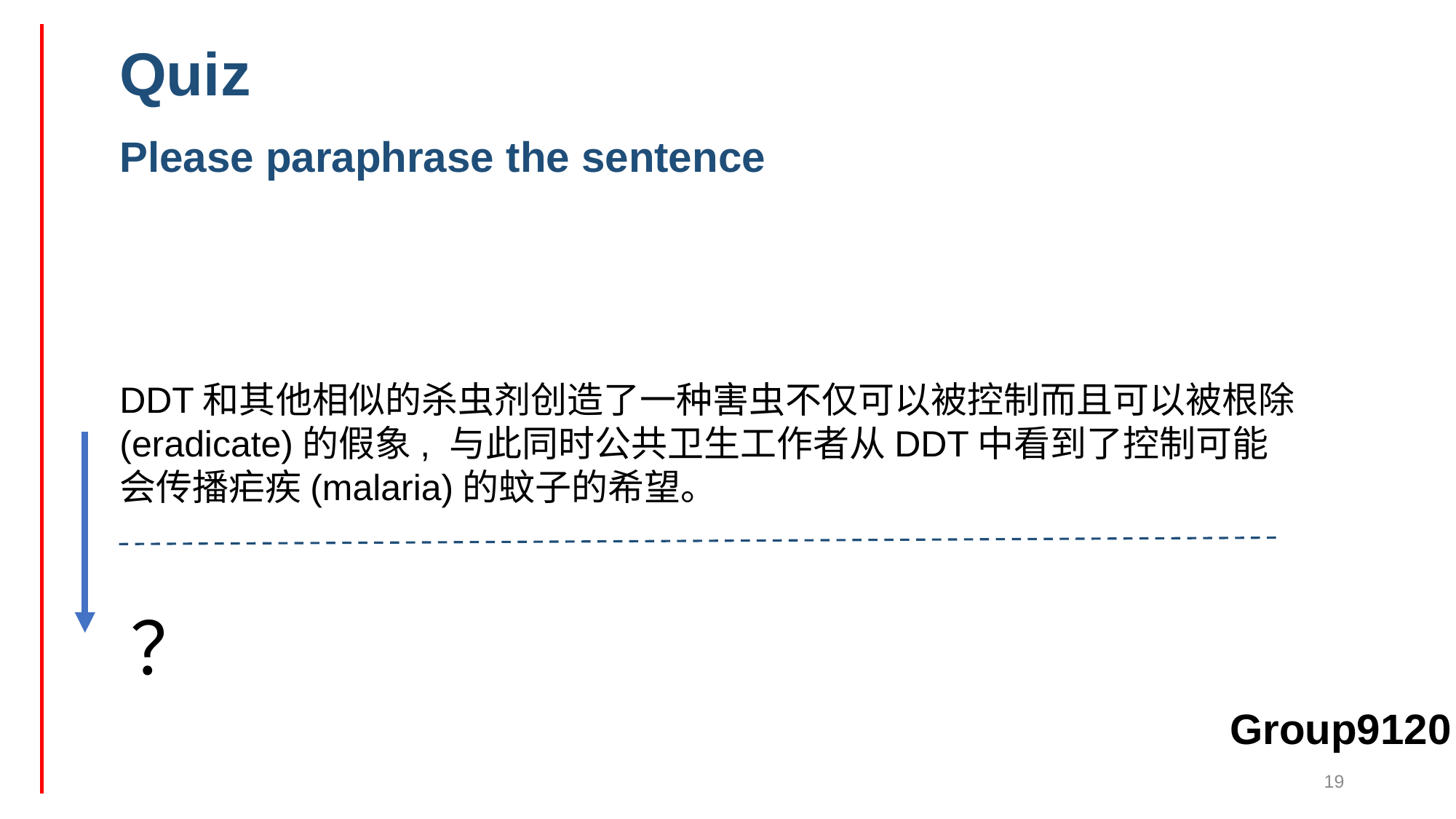

Quiz
Please paraphrase the sentence

DDT和其他相似的杀虫剂创造了一种害虫不仅可以被控制而且可以被根除 (eradicate)的假象, 与此同时公共卫生工作者从DDT中看到了控制可能会传播疟疾(malaria)的蚊子的希望。
？
Group9120
19